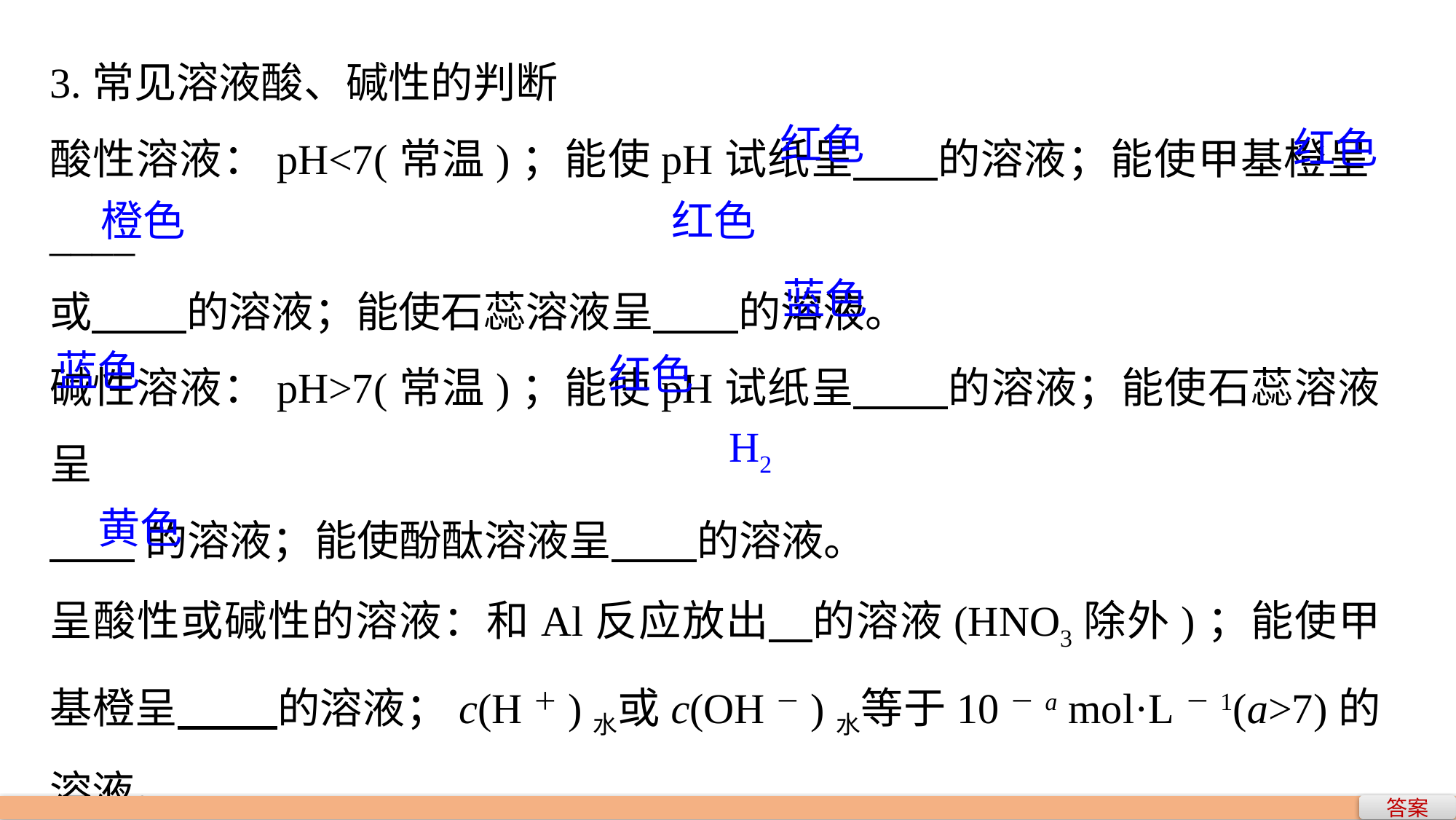

3.常见溶液酸、碱性的判断
酸性溶液：pH<7(常温)；能使pH试纸呈        的溶液；能使甲基橙呈____
或          的溶液；能使石蕊溶液呈         的溶液。
碱性溶液：pH>7(常温)；能使pH试纸呈         的溶液；能使石蕊溶液呈
         的溶液；能使酚酞溶液呈         的溶液。
呈酸性或碱性的溶液：和Al反应放出    的溶液(HNO3除外)；能使甲基橙呈          的溶液；c(H＋)水或c(OH－)水等于10－a mol·L－1(a>7)的溶液。
红色
红色
橙色
红色
蓝色
蓝色
红色
H2
黄色
答案